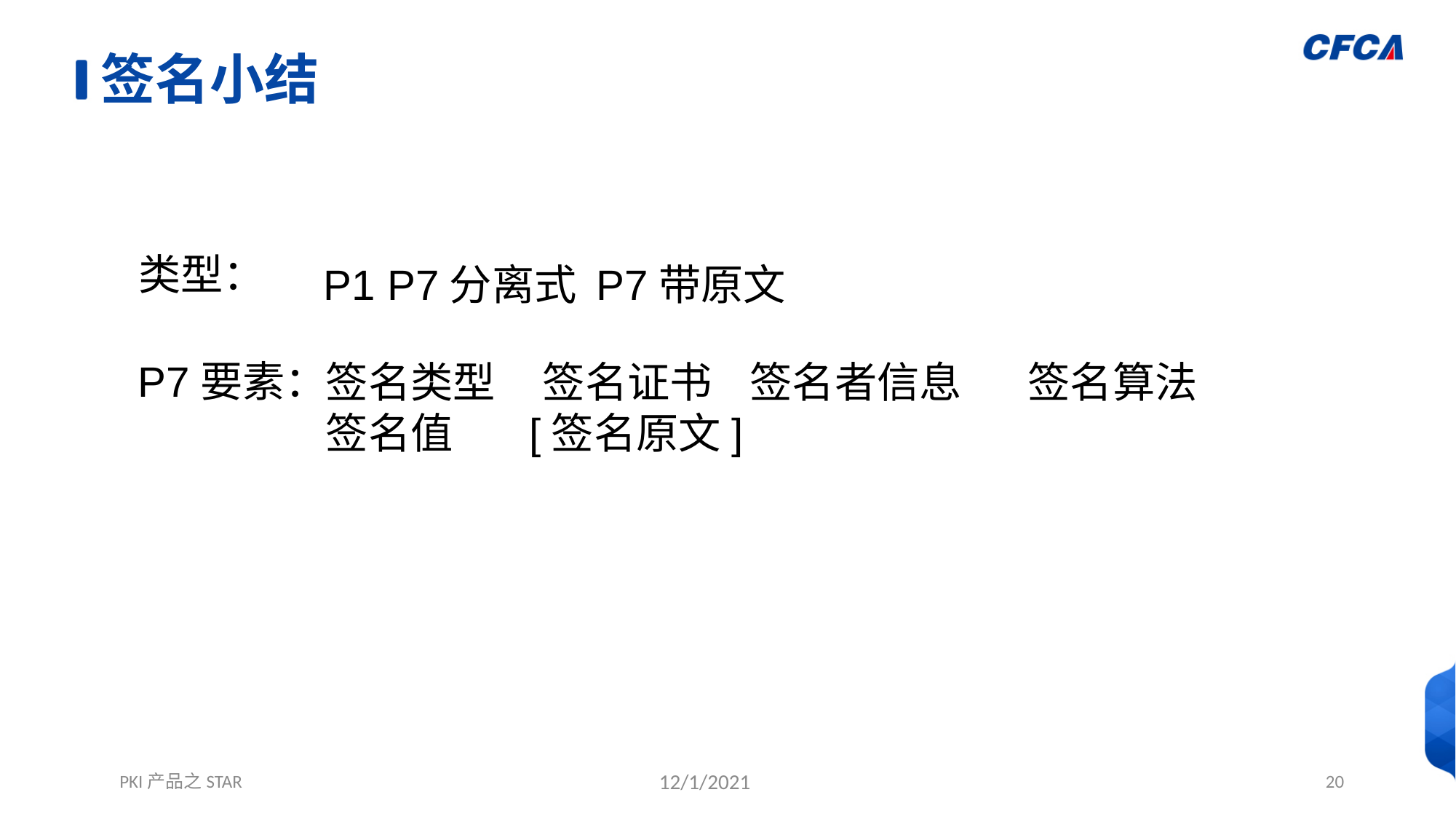

# 签名小结
类型：
P1 P7分离式 P7带原文
签名类型     签名证书    签名者信息       签名算法
签名值       [签名原文]
P7要素：
PKI产品之STAR
12/1/2021
20